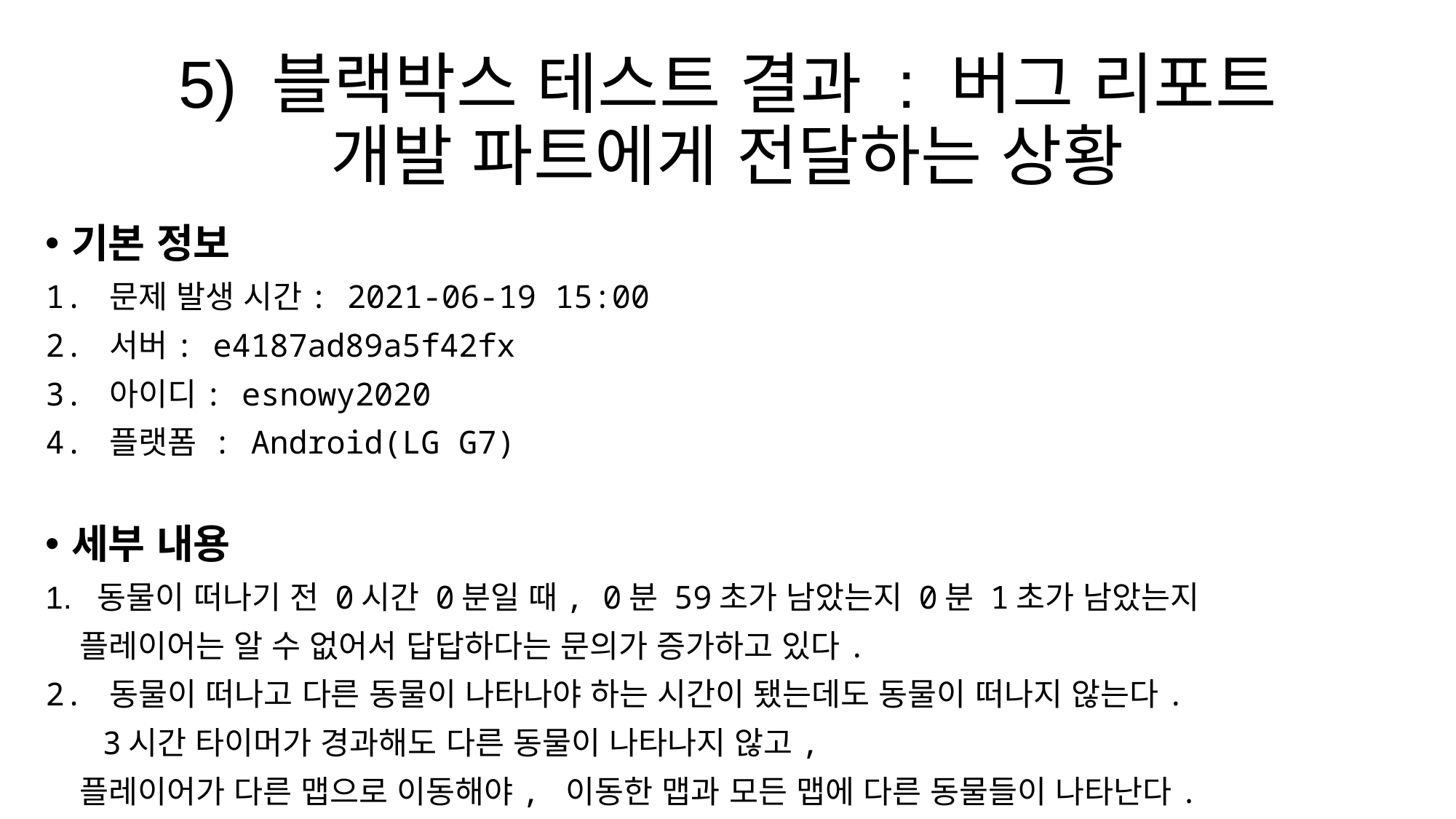

# 5) 블랙박스 테스트 결과 : 버그 리포트 개발 파트에게 전달하는 상황
기본 정보
1. 문제 발생 시간: 2021-06-19 15:00
2. 서버: e4187ad89a5f42fx
3. 아이디: esnowy2020
4. 플랫폼 : Android(LG G7)

세부 내용
동물이 떠나기 전 0시간 0분일 때, 0분 59초가 남았는지 0분 1초가 남았는지
   플레이어는 알 수 없어서 답답하다는 문의가 증가하고 있다.
2. 동물이 떠나고 다른 동물이 나타나야 하는 시간이 됐는데도 동물이 떠나지 않는다.
   3시간 타이머가 경과해도 다른 동물이 나타나지 않고,
   플레이어가 다른 맵으로 이동해야, 이동한 맵과 모든 맵에 다른 동물들이 나타난다.